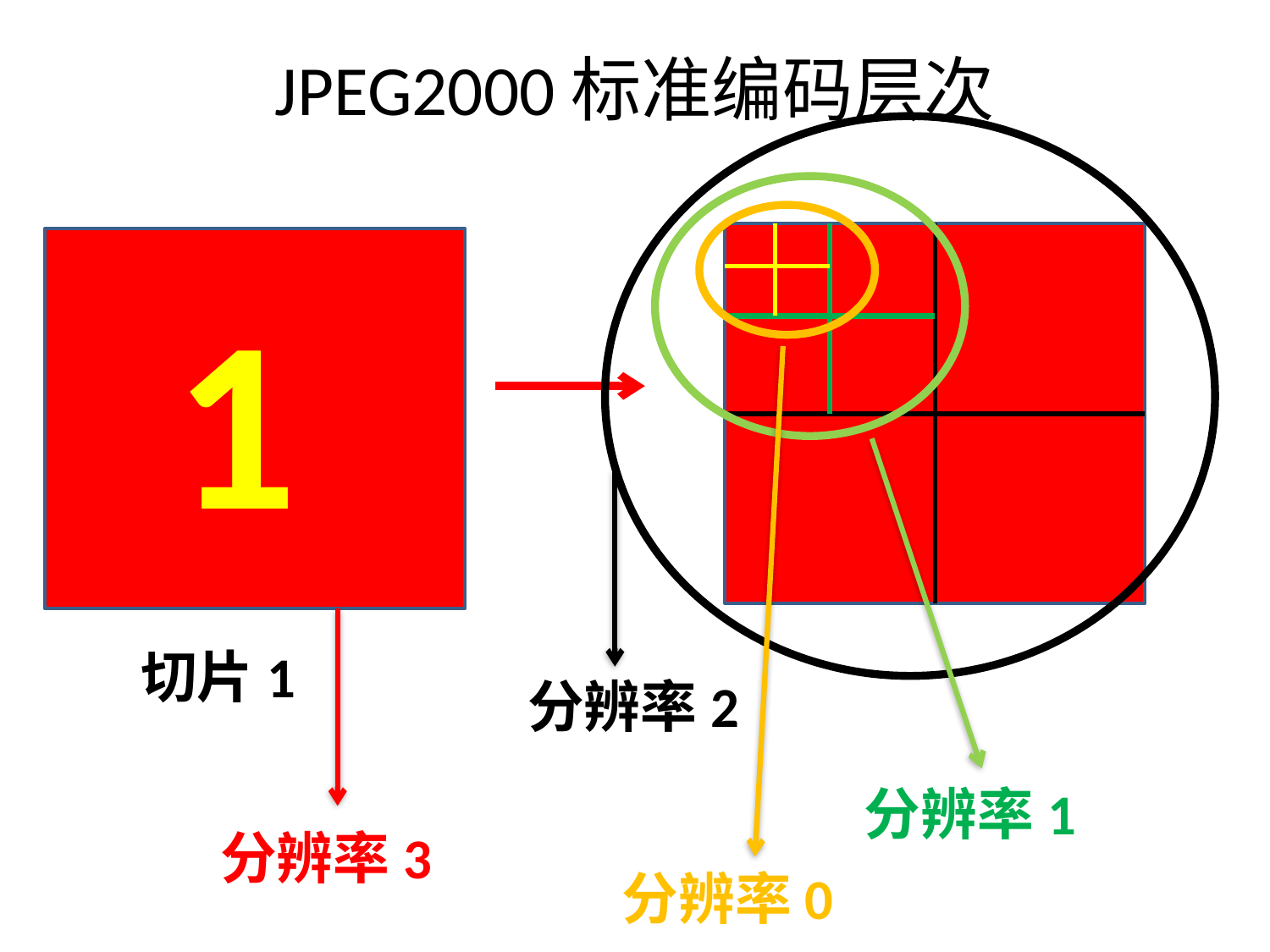

# JPEG2000标准编码层次

1
切片1
分辨率2
分辨率1
分辨率3
分辨率0